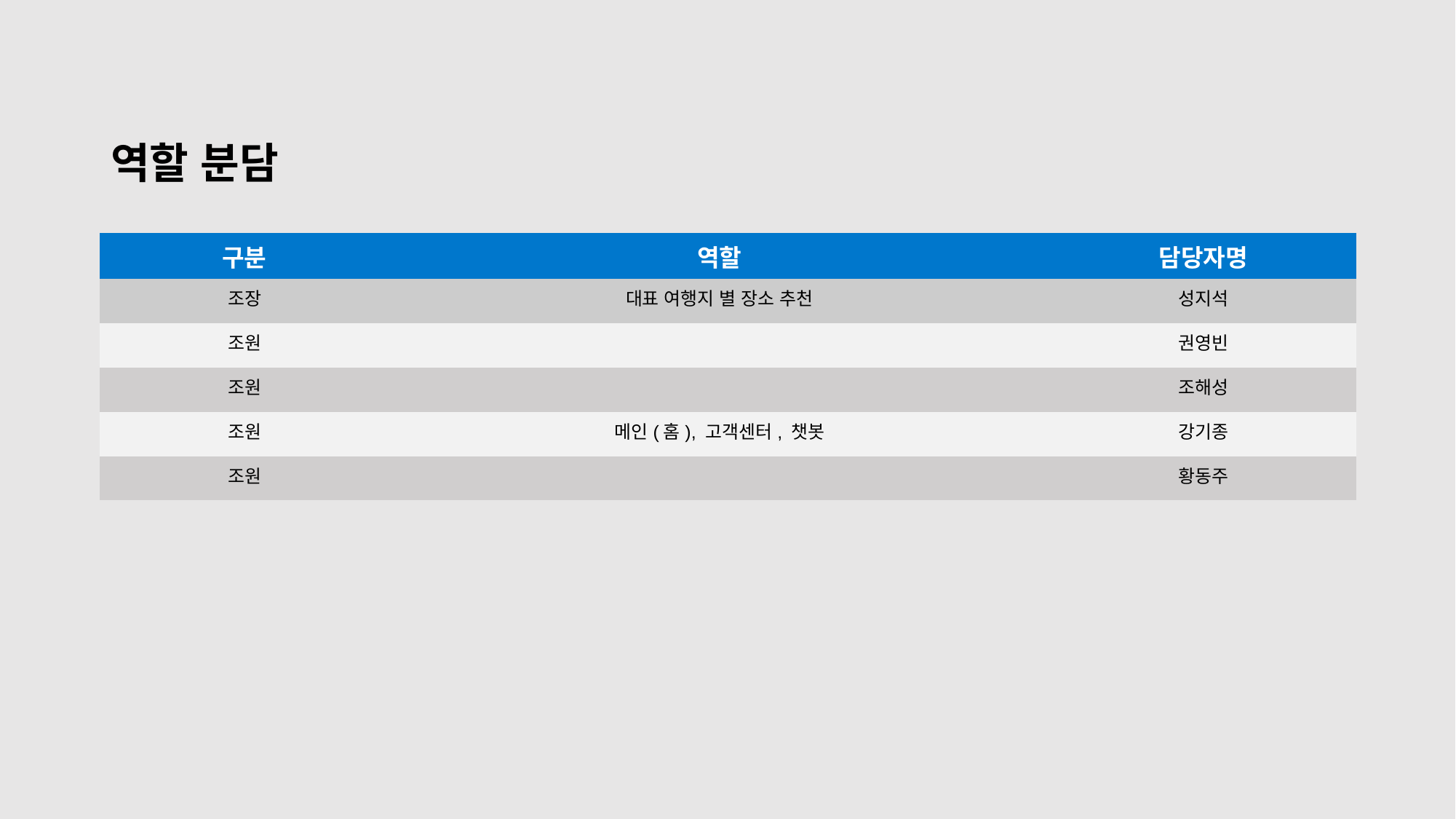

# 역할 분담
| 구분 | 역할 | 담당자명 |
| --- | --- | --- |
| 조장 | 대표 여행지 별 장소 추천 | 성지석 |
| 조원 |  | 권영빈 |
| 조원 |  | 조해성 |
| 조원 | 메인(홈), 고객센터, 챗봇 | 강기종 |
| 조원 |  | 황동주 |